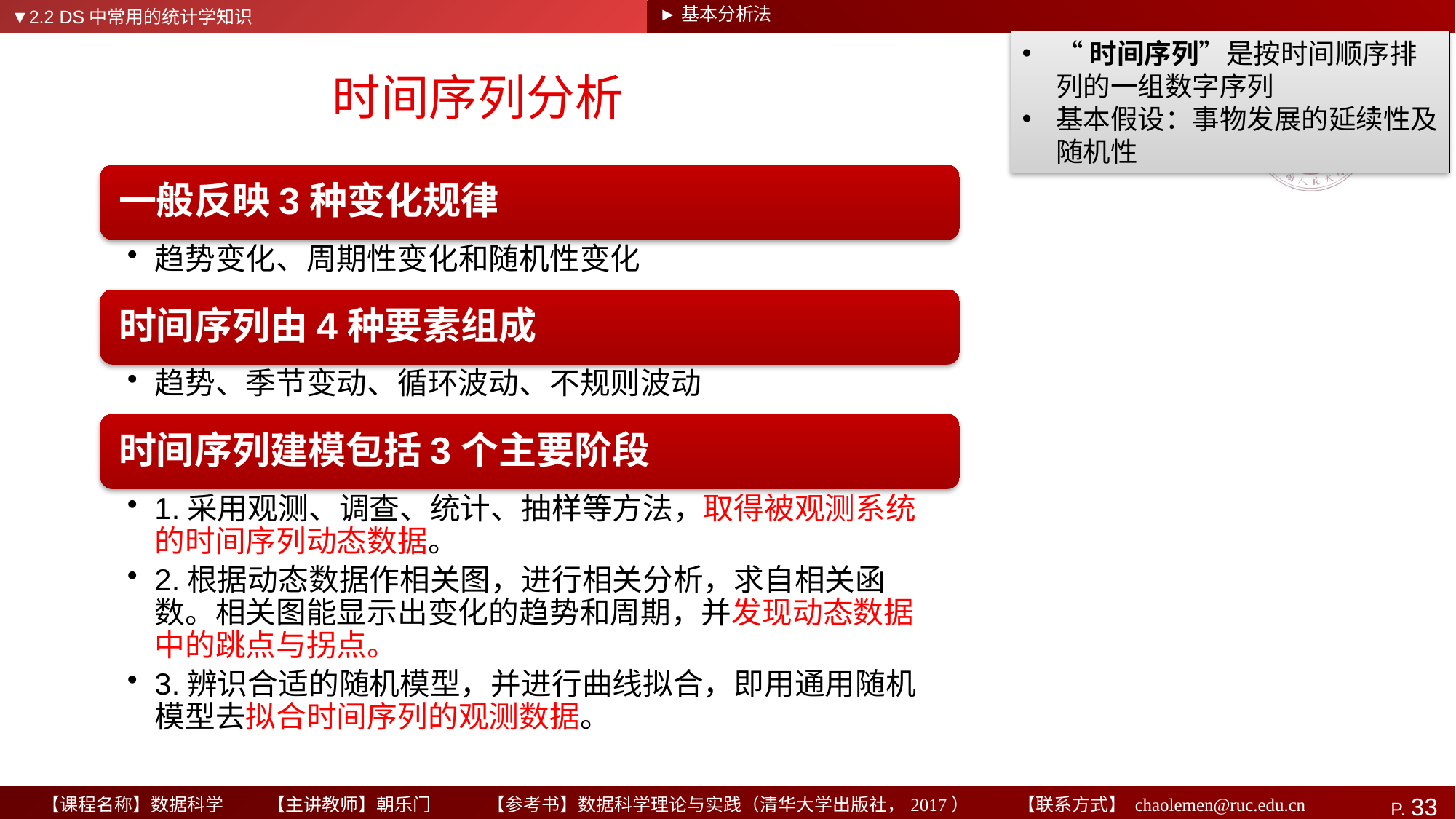

▼2.2 DS中常用的统计学知识
►基本分析法
“时间序列”是按时间顺序排列的一组数字序列
基本假设：事物发展的延续性及随机性
# 时间序列分析
一般反映3种变化规律
趋势变化、周期性变化和随机性变化
时间序列由4种要素组成
趋势、季节变动、循环波动、不规则波动
时间序列建模包括3个主要阶段
1.采用观测、调查、统计、抽样等方法，取得被观测系统的时间序列动态数据。
2.根据动态数据作相关图，进行相关分析，求自相关函数。相关图能显示出变化的趋势和周期，并发现动态数据中的跳点与拐点。
3.辨识合适的随机模型，并进行曲线拟合，即用通用随机模型去拟合时间序列的观测数据。